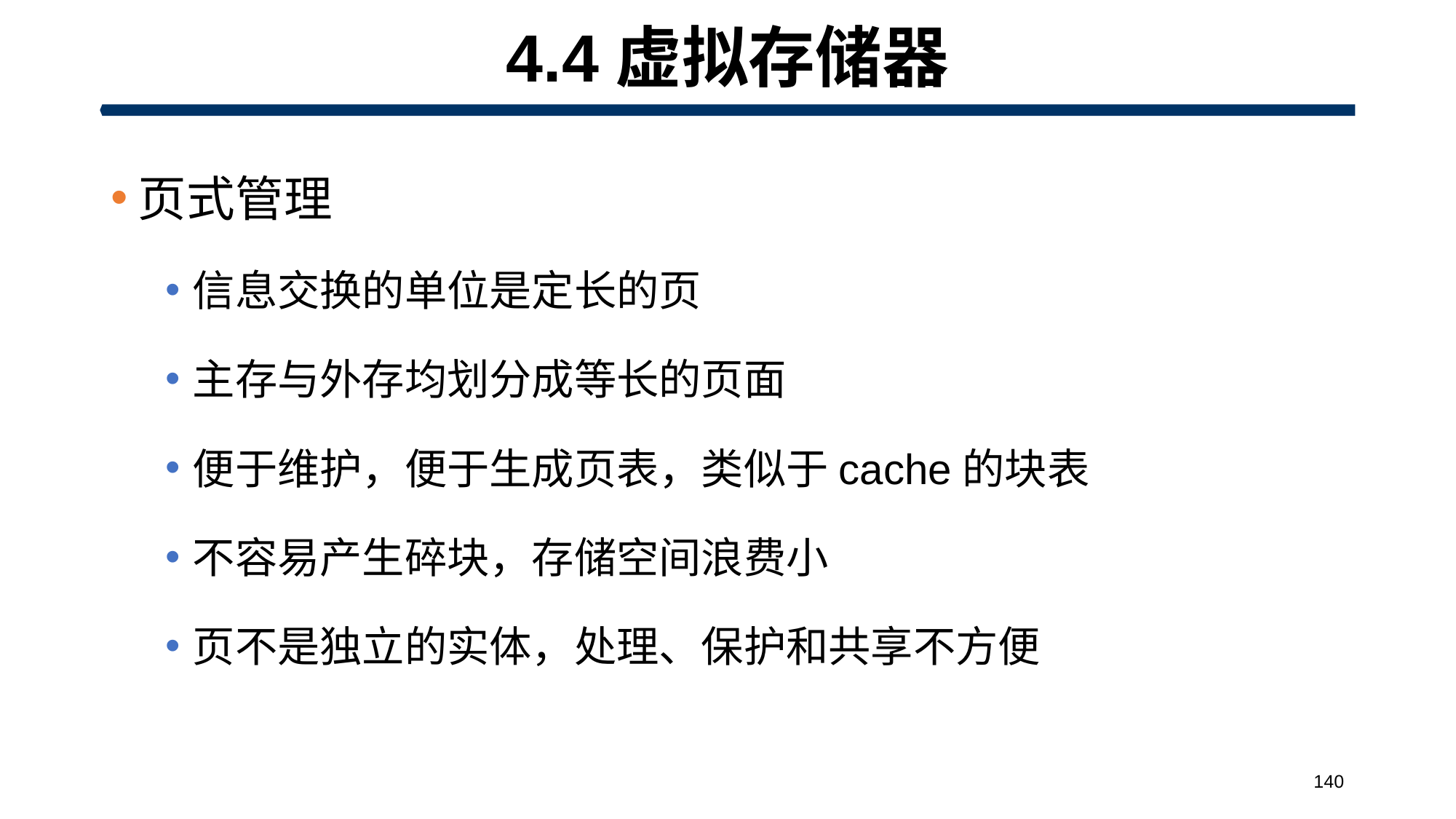

# 4.4虚拟存储器
页式管理
信息交换的单位是定长的页
主存与外存均划分成等长的页面
便于维护，便于生成页表，类似于cache的块表
不容易产生碎块，存储空间浪费小
页不是独立的实体，处理、保护和共享不方便

140